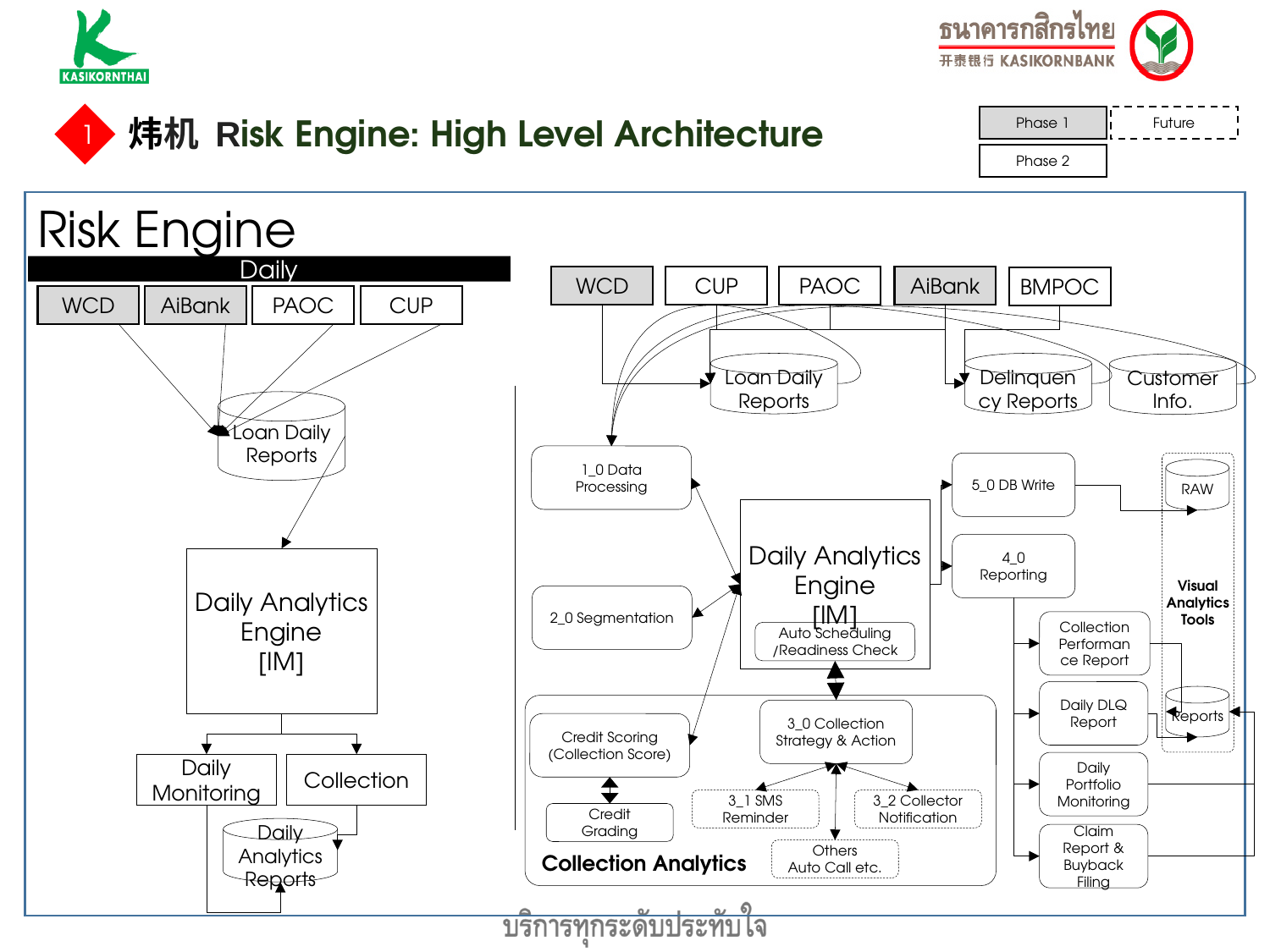

1
Future
Phase 1
炜机 Risk Engine: High Level Architecture
Phase 2
Risk Engine
Daily
WCD
CUP
PAOC
AiBank
BMPOC
WCD
AiBank
PAOC
CUP
Loan Daily Reports
Delinquency Reports
Customer Info.
Loan Daily Reports
1_0 Data Processing
5_0 DB Write
Visual Analytics Tools
RAW
Daily Analytics
Engine
[IM]
4_0 Reporting
Daily Analytics
Engine
[IM]
2_0 Segmentation
Collection Performance Report
Auto Scheduling
/Readiness Check
Daily DLQ Report
Reports
Collection Analytics
3_0 Collection Strategy & Action
Credit Scoring
(Collection Score)
Daily Portfolio Monitoring
Daily Monitoring
Collection
3_1 SMS Reminder
3_2 Collector Notification
Credit Grading
Daily Analytics
Reports
Claim Report & Buyback Filing
Others
Auto Call etc.